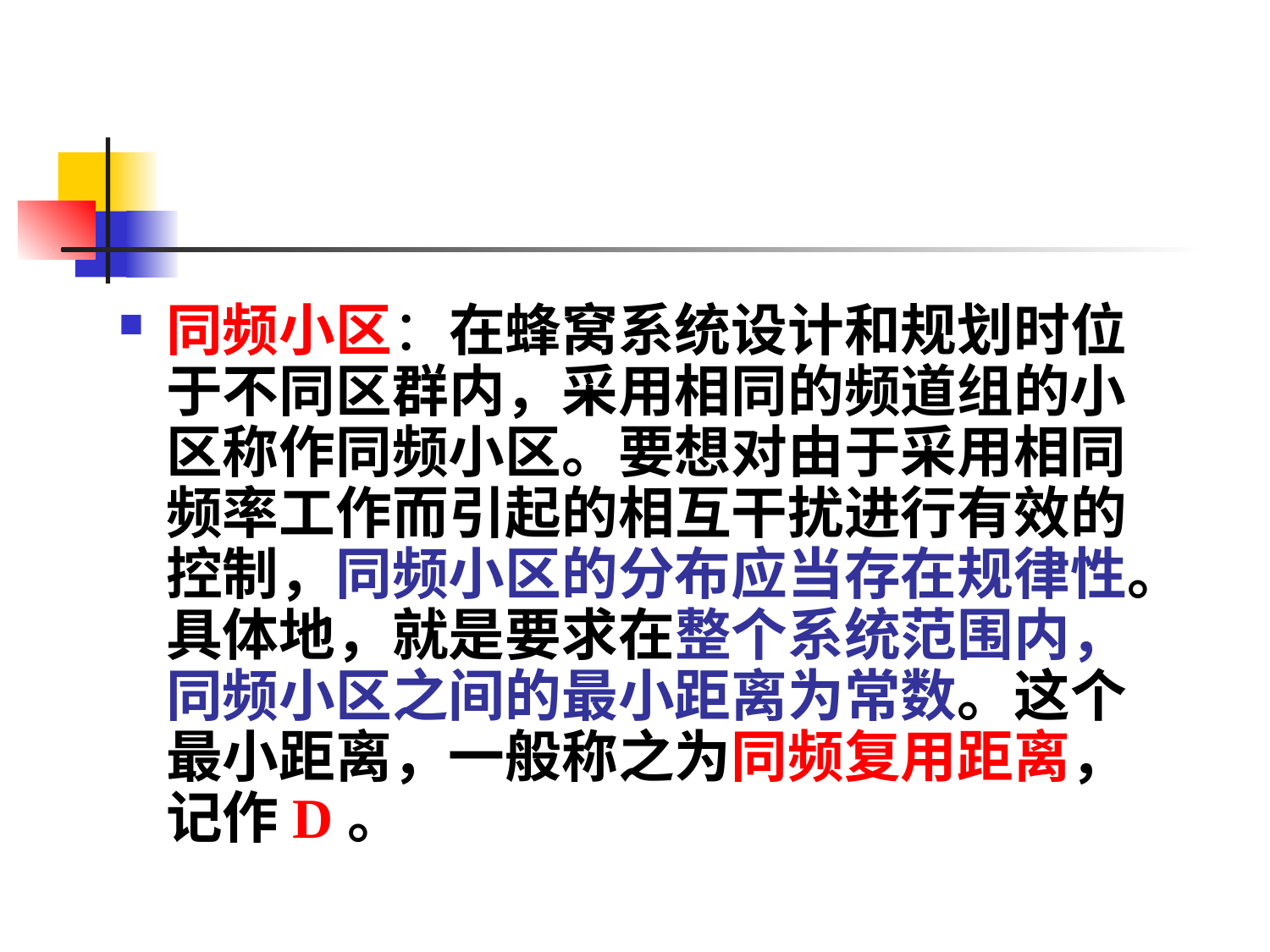

同频小区：在蜂窝系统设计和规划时位于不同区群内，采用相同的频道组的小区称作同频小区。要想对由于采用相同频率工作而引起的相互干扰进行有效的控制，同频小区的分布应当存在规律性。具体地，就是要求在整个系统范围内，同频小区之间的最小距离为常数。这个最小距离，一般称之为同频复用距离，记作D。